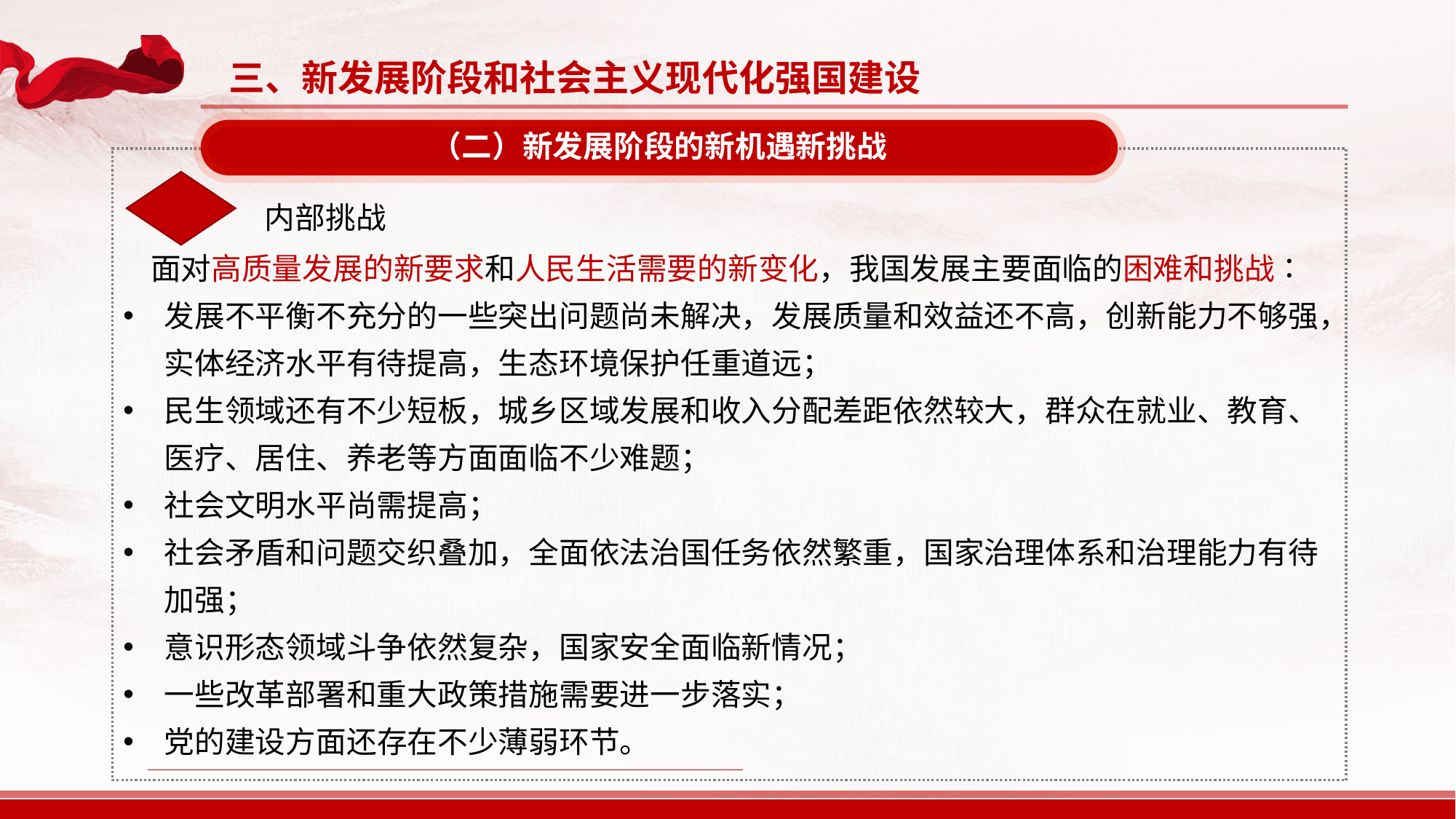

三、新发展阶段和社会主义现代化强国建设
（二）新发展阶段的新机遇新挑战

内部挑战
   面对高质量发展的新要求和人民生活需要的新变化，我国发展主要面临的困难和挑战∶
发展不平衡不充分的一些突出问题尚未解决，发展质量和效益还不高，创新能力不够强，实体经济水平有待提高，生态环境保护任重道远；
民生领域还有不少短板，城乡区域发展和收入分配差距依然较大，群众在就业、教育、医疗、居住、养老等方面面临不少难题；
社会文明水平尚需提高；
社会矛盾和问题交织叠加，全面依法治国任务依然繁重，国家治理体系和治理能力有待加强；
意识形态领域斗争依然复杂，国家安全面临新情况；
一些改革部署和重大政策措施需要进一步落实；
党的建设方面还存在不少薄弱环节。